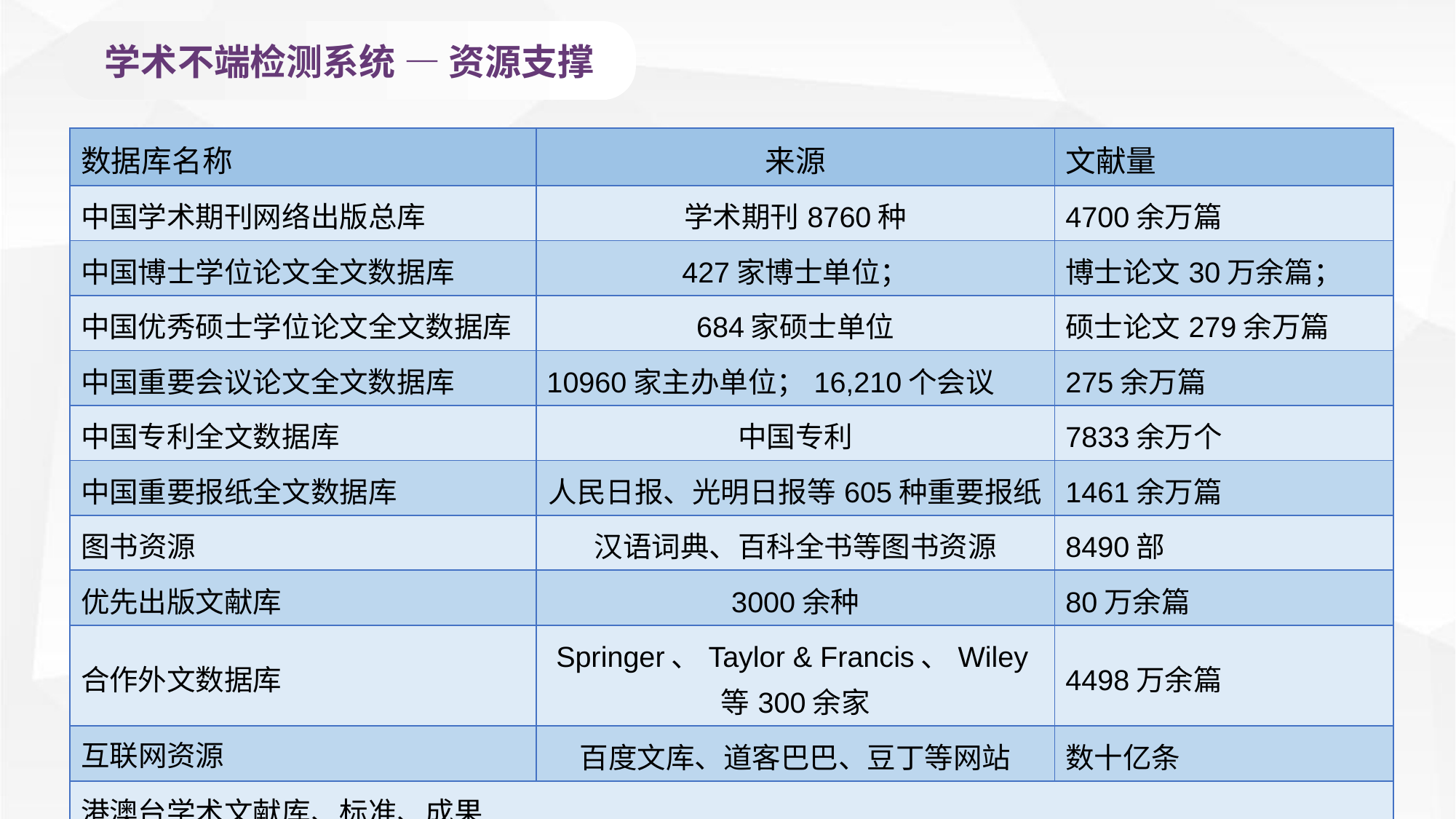

学术不端检测系统 — 资源支撑
| 数据库名称 | 来源 | 文献量 |
| --- | --- | --- |
| 中国学术期刊网络出版总库 | 学术期刊8760种 | 4700余万篇 |
| 中国博士学位论文全文数据库 | 427家博士单位； | 博士论文30万余篇； |
| 中国优秀硕士学位论文全文数据库 | 684家硕士单位 | 硕士论文279余万篇 |
| 中国重要会议论文全文数据库 | 10960家主办单位；16,210个会议 | 275余万篇 |
| 中国专利全文数据库 | 中国专利 | 7833余万个 |
| 中国重要报纸全文数据库 | 人民日报、光明日报等605种重要报纸 | 1461余万篇 |
| 图书资源 | 汉语词典、百科全书等图书资源 | 8490部 |
| 优先出版文献库 | 3000余种 | 80万余篇 |
| 合作外文数据库 | Springer、Taylor & Francis、Wiley等300余家 | 4498万余篇 |
| 互联网资源 | 百度文库、道客巴巴、豆丁等网站 | 数十亿条 |
| 港澳台学术文献库、标准、成果... ... |  |  |
| 以上数据均是日更新，日更新文献约2万余篇 |  |  |